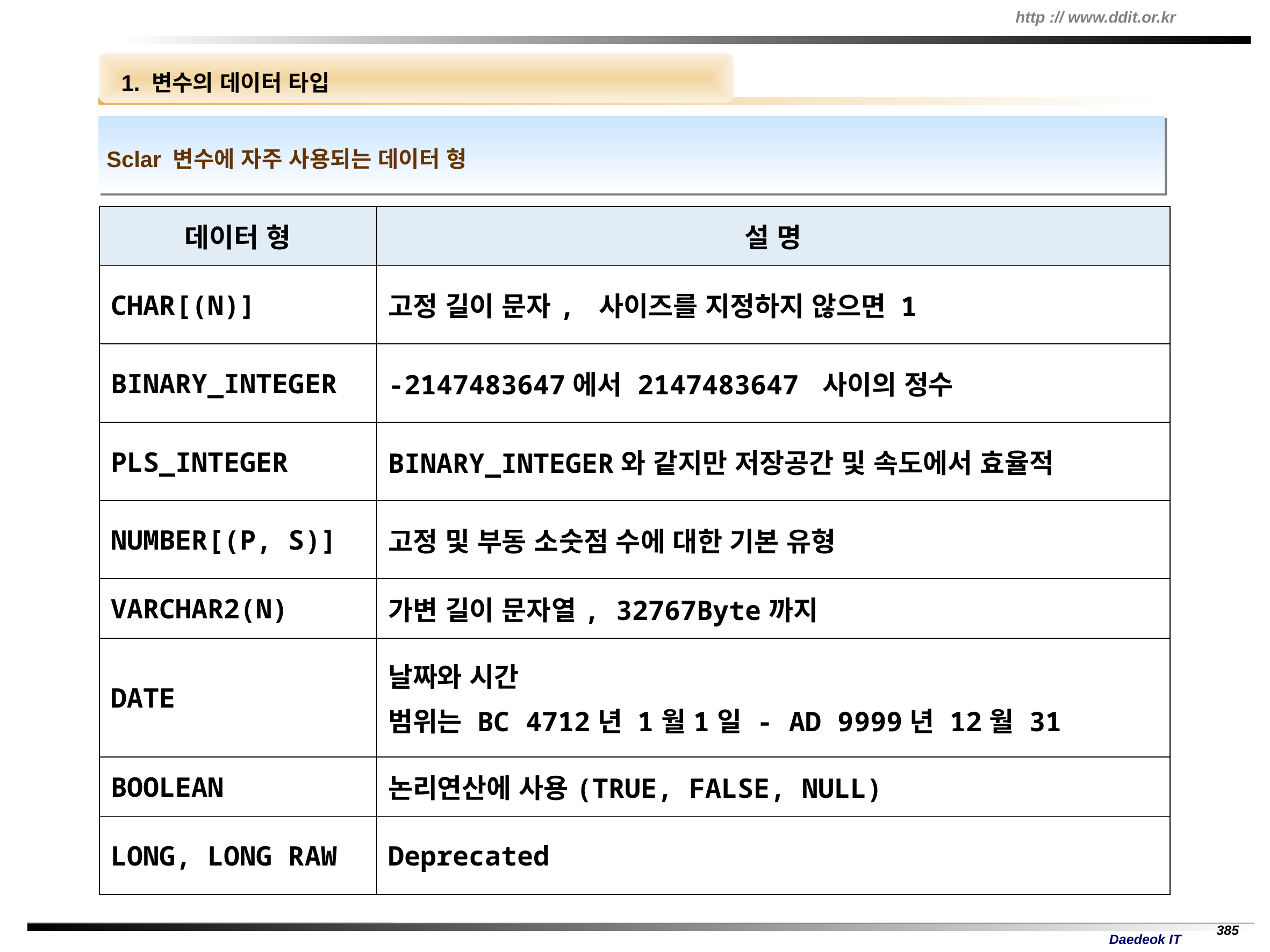

1. 변수의 데이터 타입

Sclar 변수에 자주 사용되는 데이터 형
| 데이터 형 | 설 명 |
| --- | --- |
| CHAR[(N)] | 고정 길이 문자, 사이즈를 지정하지 않으면 1 |
| BINARY\_INTEGER | -2147483647에서 2147483647 사이의 정수 |
| PLS\_INTEGER | BINARY\_INTEGER와 같지만 저장공간 및 속도에서 효율적 |
| NUMBER[(P, S)] | 고정 및 부동 소숫점 수에 대한 기본 유형 |
| VARCHAR2(N) | 가변 길이 문자열, 32767Byte까지 |
| DATE | 날짜와 시간 범위는 BC 4712년 1월1일 - AD 9999년 12월 31 |
| BOOLEAN | 논리연산에 사용(TRUE, FALSE, NULL) |
| LONG, LONG RAW | Deprecated |